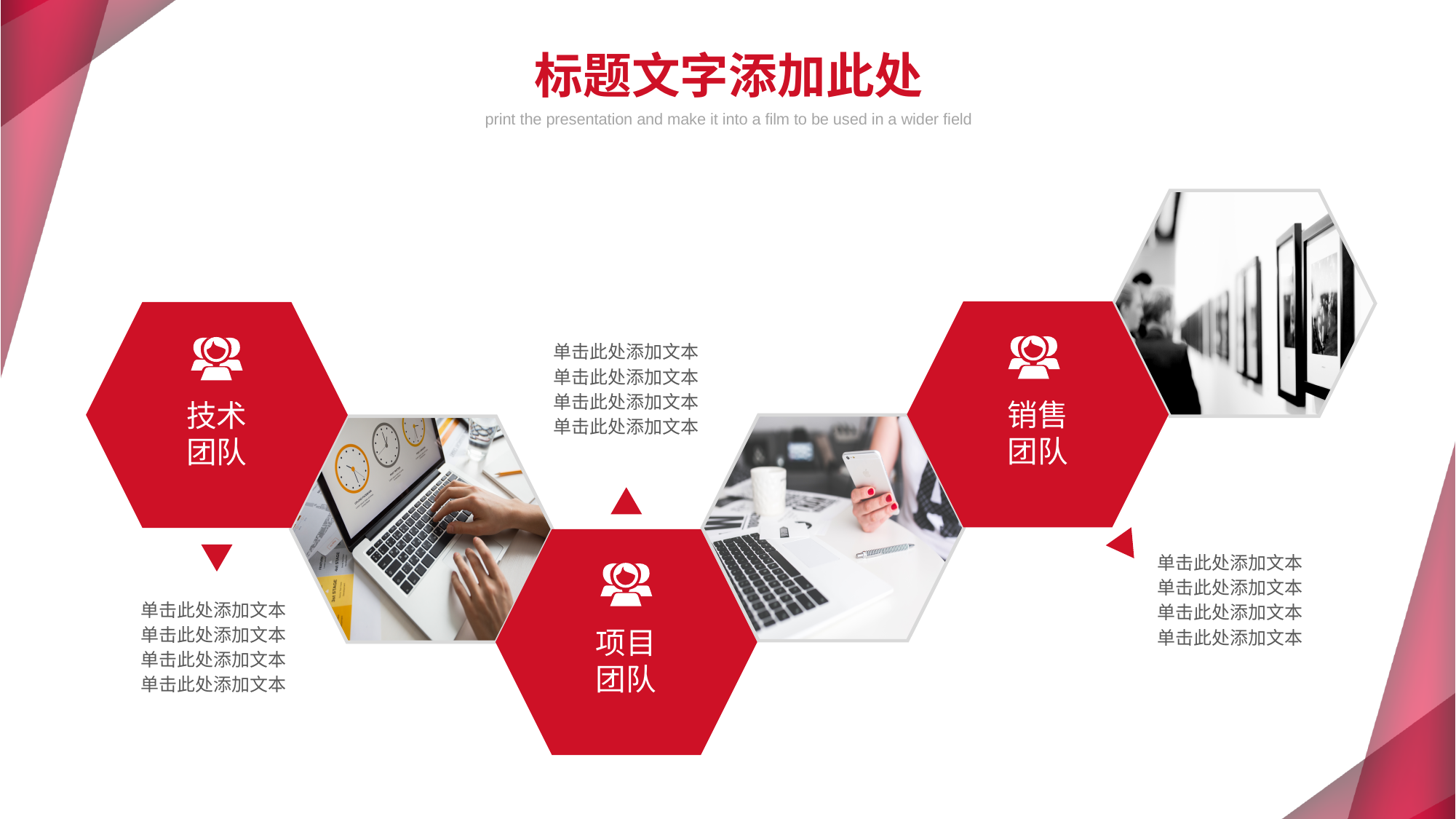

标题文字添加此处
print the presentation and make it into a film to be used in a wider field

销售
团队

技术
团队

单击此处添加文本
单击此处添加文本
单击此处添加文本
单击此处添加文本

项目
团队

单击此处添加文本
单击此处添加文本
单击此处添加文本
单击此处添加文本

单击此处添加文本
单击此处添加文本
单击此处添加文本
单击此处添加文本